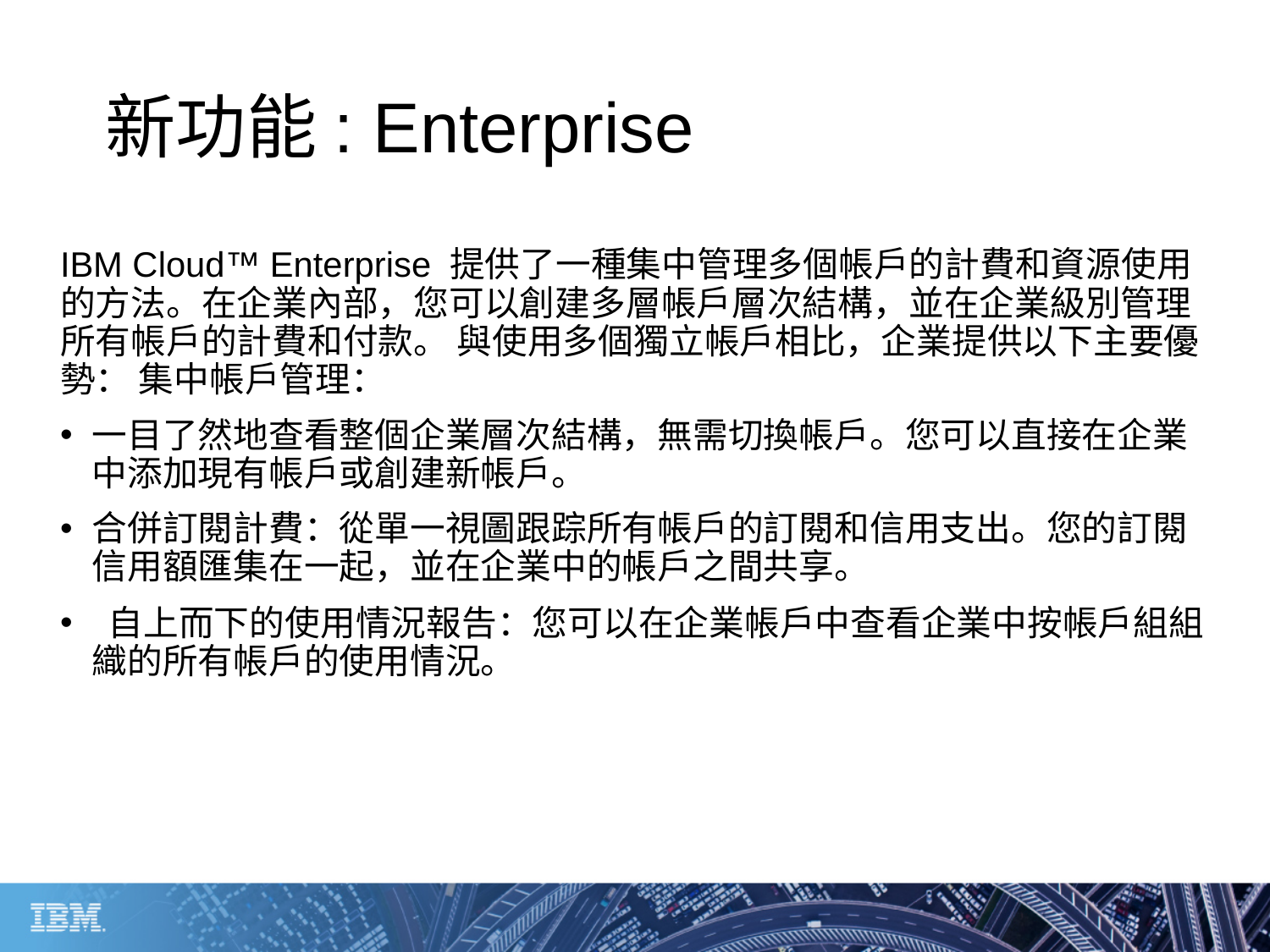

# 新功能: Enterprise
IBM Cloud™ Enterprise 提供了一種集中管理多個帳戶的計費和資源使用的方法。在企業內部，您可以創建多層帳戶層次結構，並在企業級別管理所有帳戶的計費和付款。 與使用多個獨立帳戶相比，企業提供以下主要優勢： 集中帳戶管理：
一目了然地查看整個企業層次結構，無需切換帳戶。您可以直接在企業中添加現有帳戶或創建新帳戶。
合併訂閱計費：從單一視圖跟踪所有帳戶的訂閱和信用支出。您的訂閱信用額匯集在一起，並在企業中的帳戶之間共享。
 自上而下的使用情況報告：您可以在企業帳戶中查看企業中按帳戶組組織的所有帳戶的使用情況。